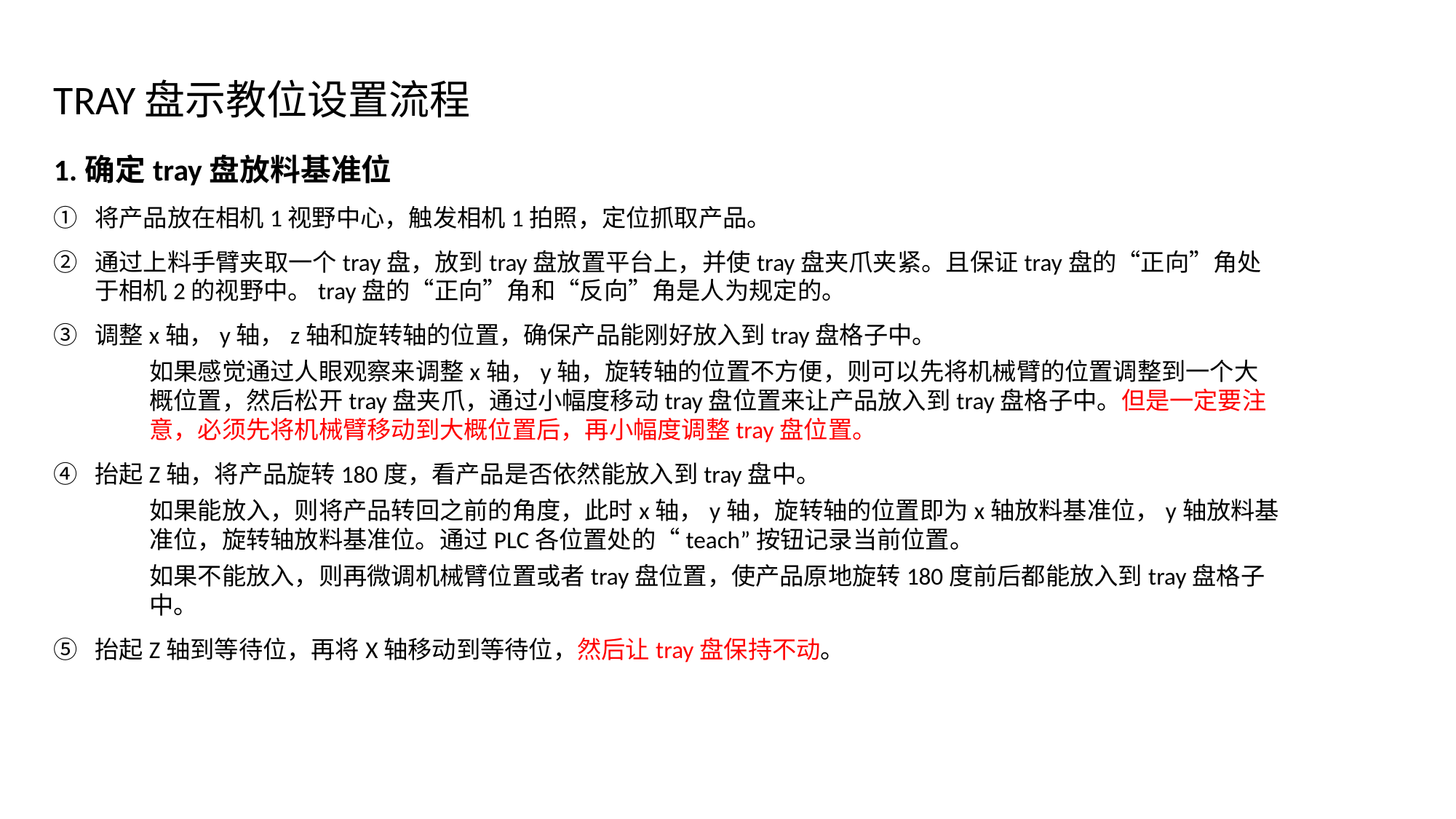

# TRAY盘示教位设置流程
1.确定tray盘放料基准位
将产品放在相机1视野中心，触发相机1拍照，定位抓取产品。
通过上料手臂夹取一个tray盘，放到tray盘放置平台上，并使tray盘夹爪夹紧。且保证tray盘的“正向”角处于相机2的视野中。tray盘的“正向”角和“反向”角是人为规定的。
调整x轴，y轴，z轴和旋转轴的位置，确保产品能刚好放入到tray盘格子中。
如果感觉通过人眼观察来调整x轴，y轴，旋转轴的位置不方便，则可以先将机械臂的位置调整到一个大概位置，然后松开tray盘夹爪，通过小幅度移动tray盘位置来让产品放入到tray盘格子中。但是一定要注意，必须先将机械臂移动到大概位置后，再小幅度调整tray盘位置。
抬起Z轴，将产品旋转180度，看产品是否依然能放入到tray盘中。
如果能放入，则将产品转回之前的角度，此时x轴，y轴，旋转轴的位置即为x轴放料基准位，y轴放料基准位，旋转轴放料基准位。通过PLC各位置处的“teach”按钮记录当前位置。
如果不能放入，则再微调机械臂位置或者tray盘位置，使产品原地旋转180度前后都能放入到tray盘格子中。
抬起Z轴到等待位，再将X轴移动到等待位，然后让tray盘保持不动。